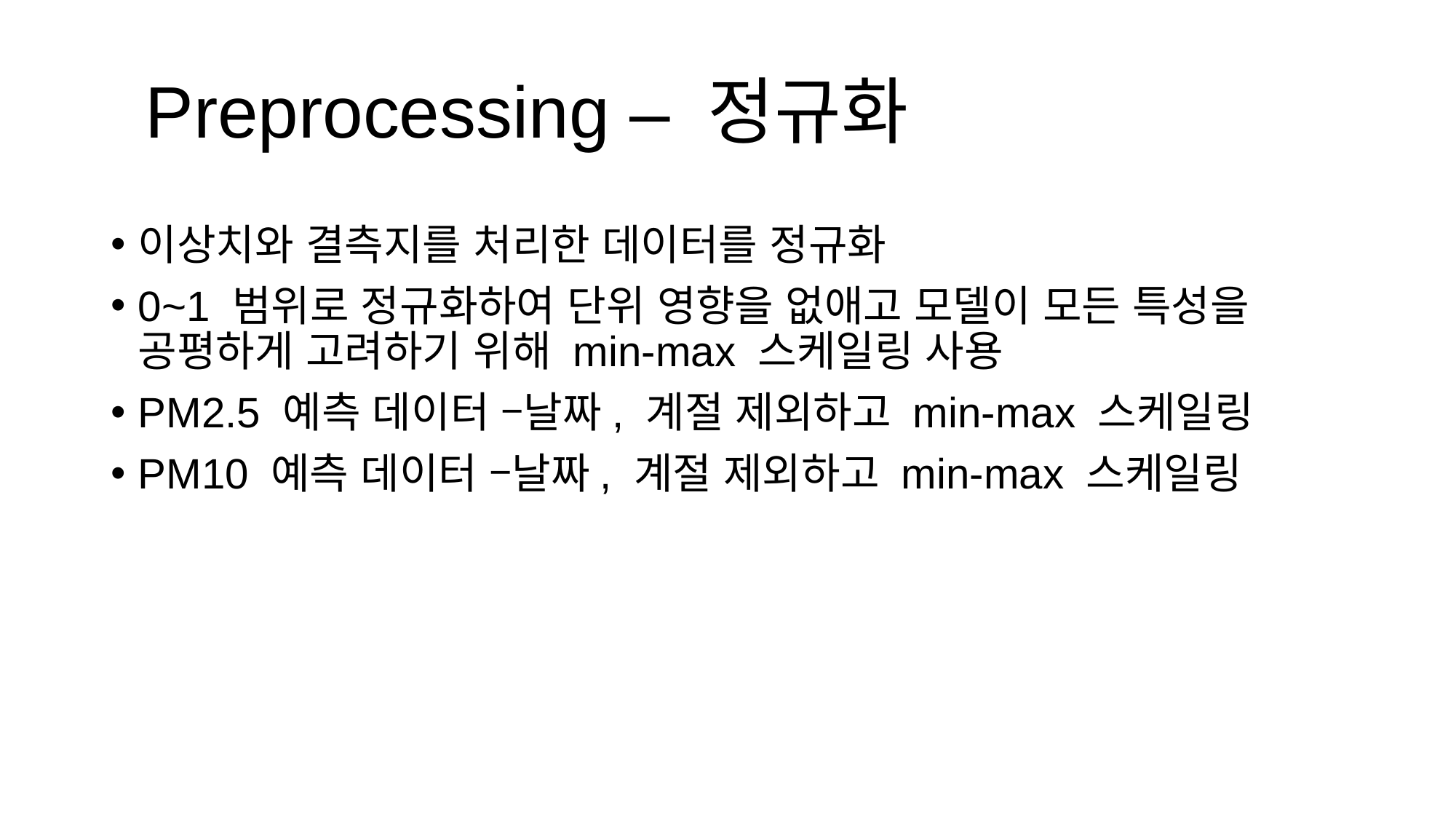

# Preprocessing – 정규화
이상치와 결측지를 처리한 데이터를 정규화
0~1 범위로 정규화하여 단위 영향을 없애고 모델이 모든 특성을 공평하게 고려하기 위해 min-max 스케일링 사용
PM2.5 예측 데이터 –날짜, 계절 제외하고 min-max 스케일링
PM10 예측 데이터 –날짜, 계절 제외하고 min-max 스케일링